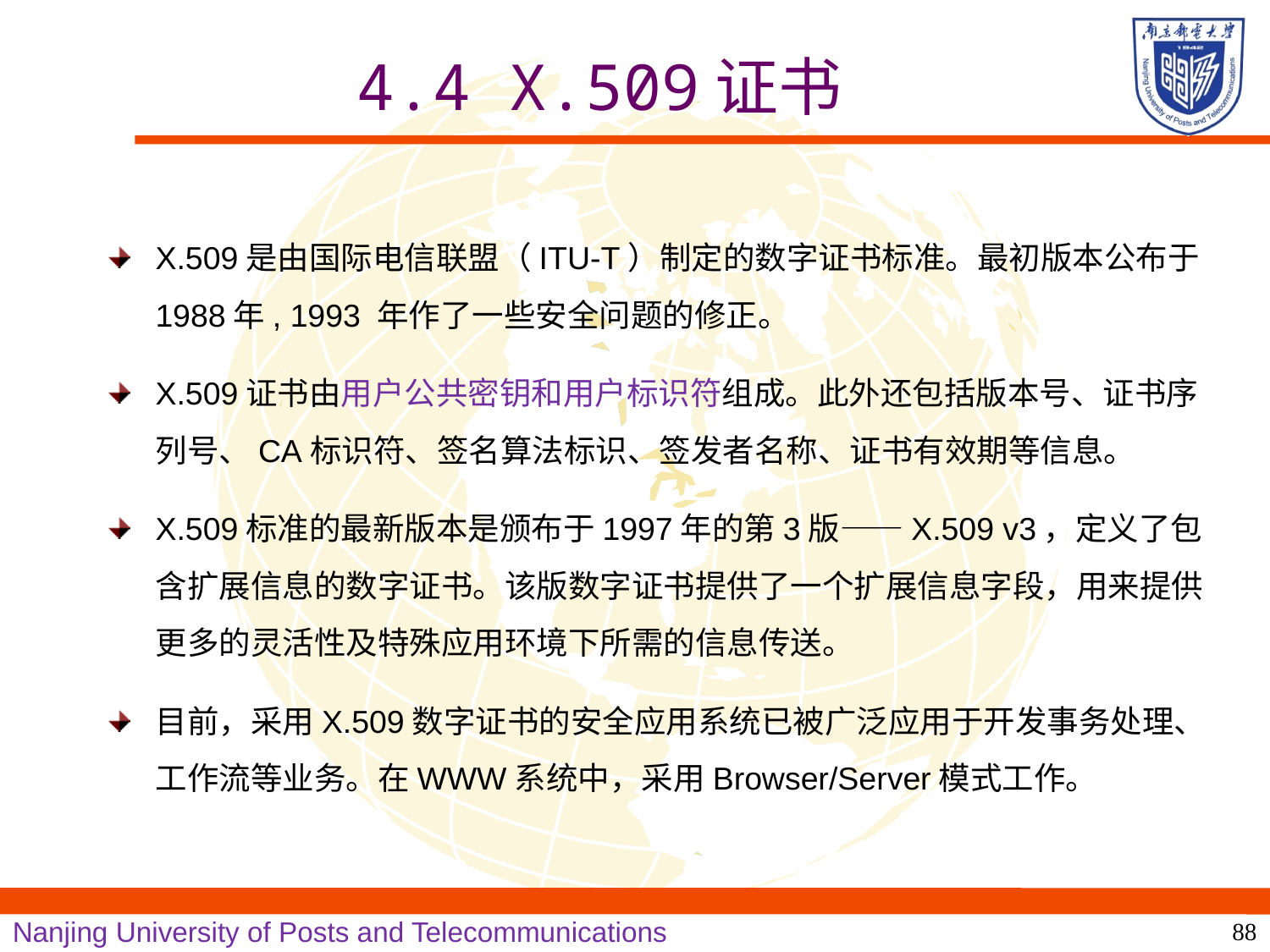

# 4.4 X.509证书
X.509是由国际电信联盟（ITU-T）制定的数字证书标准。最初版本公布于1988年, 1993 年作了一些安全问题的修正。
X.509证书由用户公共密钥和用户标识符组成。此外还包括版本号、证书序列号、CA标识符、签名算法标识、签发者名称、证书有效期等信息。
X.509标准的最新版本是颁布于1997年的第3版——X.509 v3，定义了包含扩展信息的数字证书。该版数字证书提供了一个扩展信息字段，用来提供更多的灵活性及特殊应用环境下所需的信息传送。
目前，采用X.509数字证书的安全应用系统已被广泛应用于开发事务处理、工作流等业务。在WWW系统中，采用Browser/Server模式工作。

88